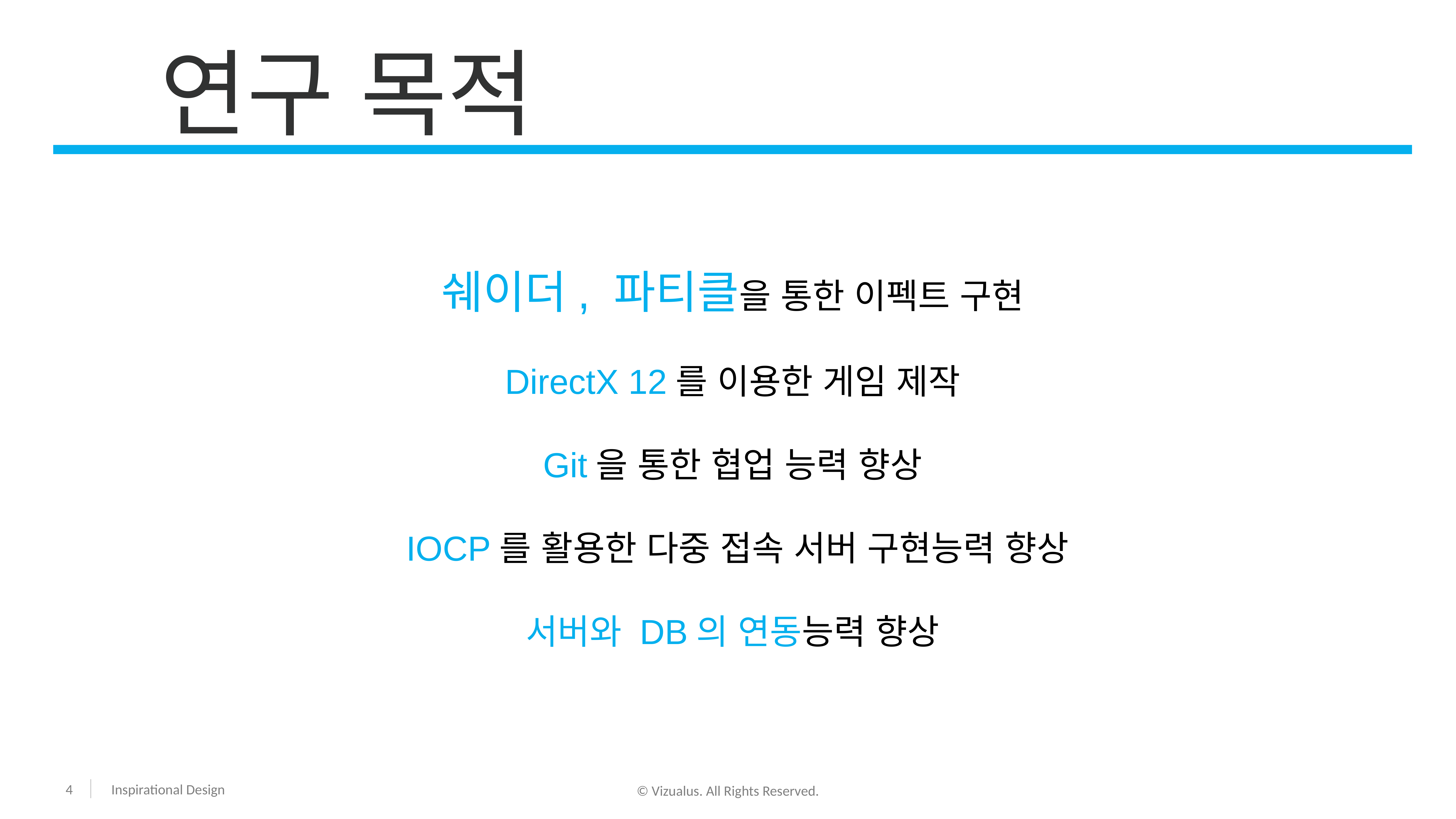

연구 목적

쉐이더, 파티클을 통한 이펙트 구현

DirectX 12를 이용한 게임 제작

Git을 통한 협업 능력 향상

 IOCP를 활용한 다중 접속 서버 구현능력 향상

서버와 DB의 연동능력 향상
4
© Vizualus. All Rights Reserved.